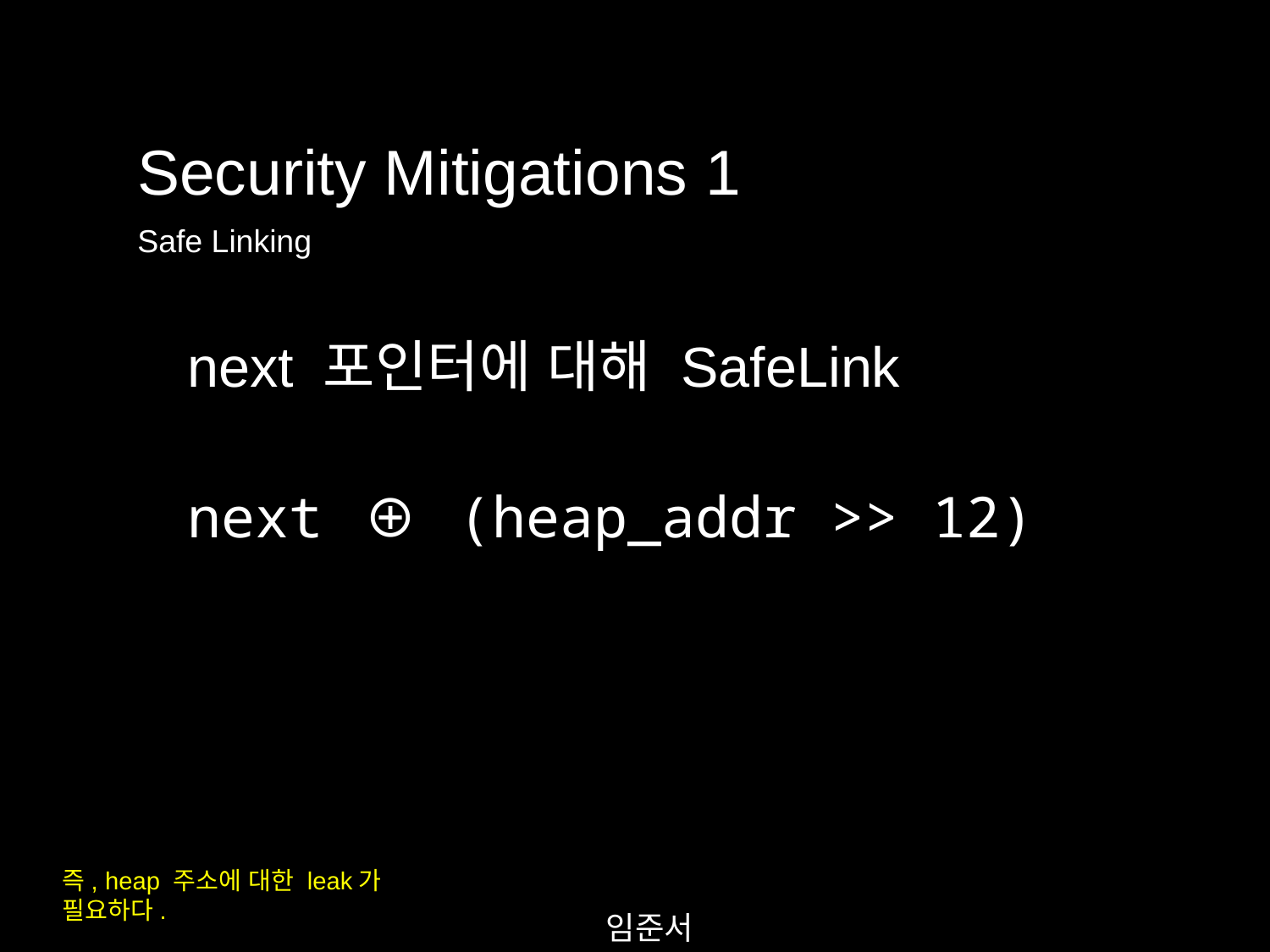

Security Mitigations 1
Safe Linking
next 포인터에 대해 SafeLink
next ⊕ (heap_addr >> 12)
즉, heap 주소에 대한 leak가 필요하다.

임준서